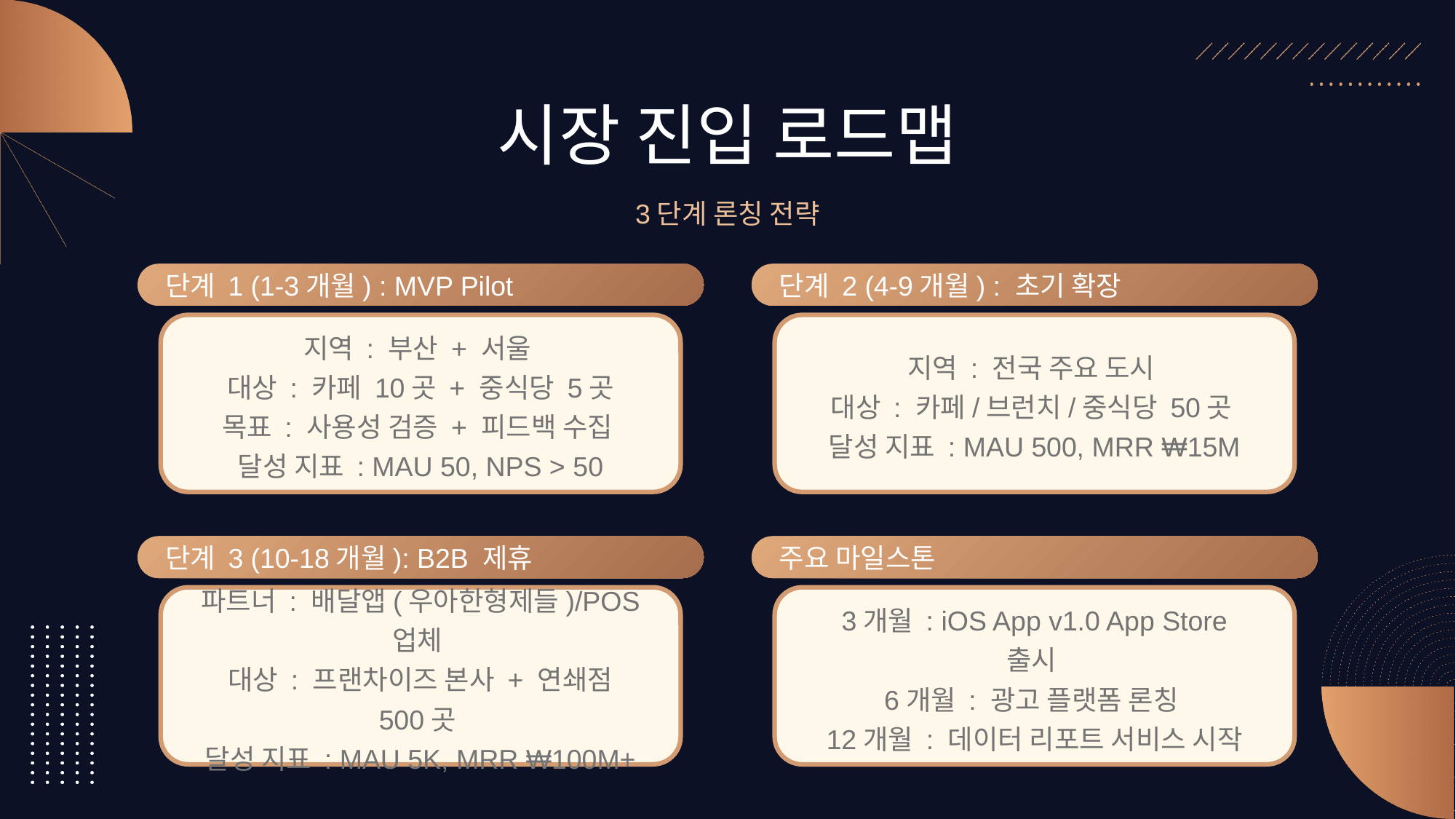

시장 진입 로드맵
3단계 론칭 전략
단계 1 (1-3개월) : MVP Pilot

단계 2 (4-9개월) : 초기 확장

지역 : 부산 + 서울
대상 : 카페 10곳 + 중식당 5곳
목표 : 사용성 검증 + 피드백 수집
달성 지표 : MAU 50, NPS > 50

지역 : 전국 주요 도시
대상 : 카페/브런치/중식당 50곳
달성 지표 : MAU 500, MRR ₩15M
단계 3 (10-18개월): B2B 제휴

주요 마일스톤

파트너 : 배달앱(우아한형제들)/POS 업체
대상 : 프랜차이즈 본사 + 연쇄점 500곳
달성 지표 : MAU 5K, MRR ₩100M+

3개월 : iOS App v1.0 App Store 출시
6개월 : 광고 플랫폼 론칭
12개월 : 데이터 리포트 서비스 시작